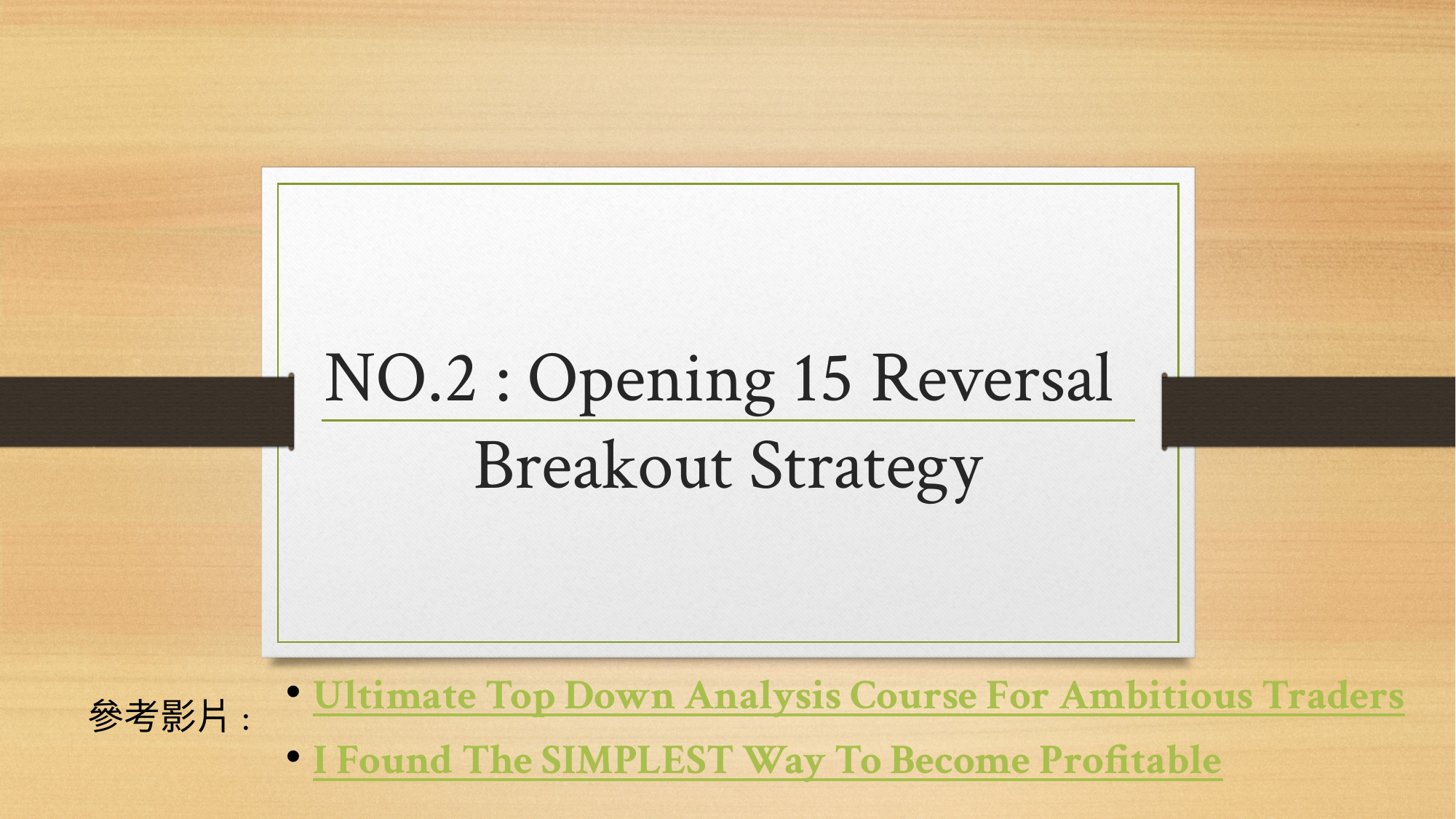

# NO.2 : Opening 15 Reversal Breakout Strategy
參考影片:
Ultimate Top Down Analysis Course For Ambitious Traders
I Found The SIMPLEST Way To Become Profitable